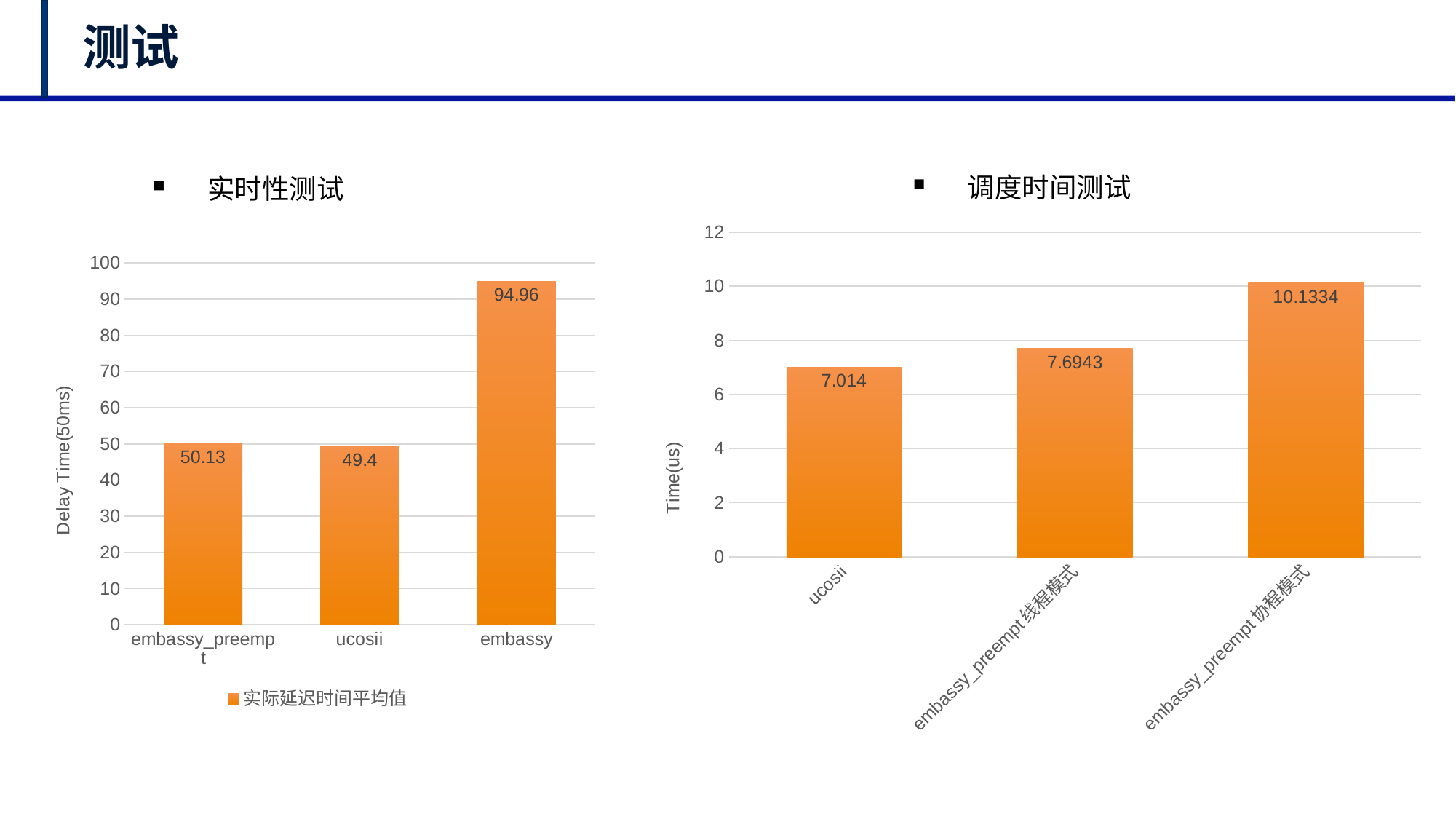

# 测试

调度时间测试
实时性测试

### Chart

| Category | Delay Time |
|---|---|
| ucosii | 7.014 |
| embassy_preempt线程模式 | 7.6943 |
| embassy_preempt协程模式 | 10.1334 |

### Chart

| Category | 实际延迟时间平均值 |
|---|---|
| embassy_preempt | 50.13 |
| ucosii | 49.4 |
| embassy | 94.96 |
12